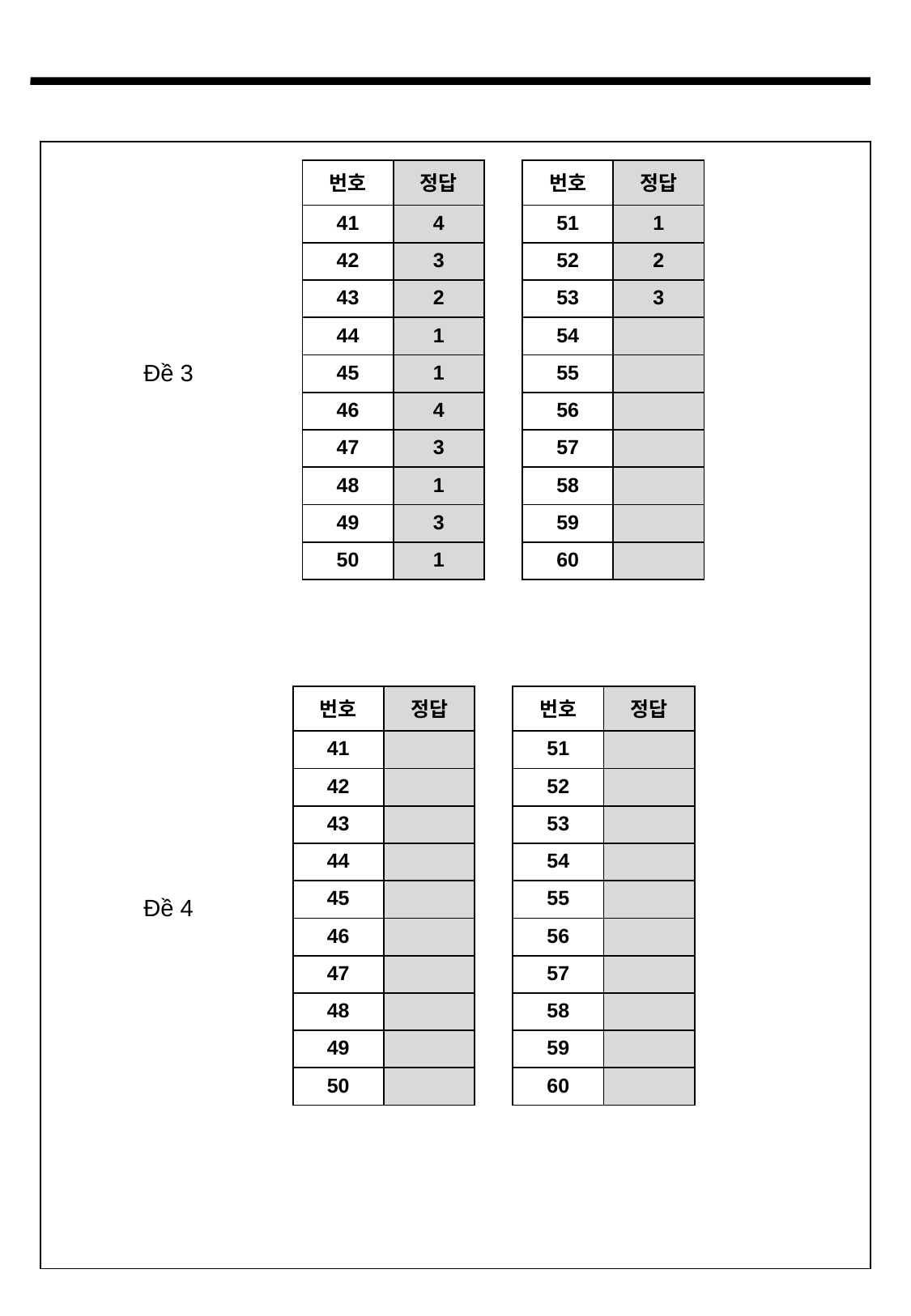

| 번호 | 정답 |
| --- | --- |
| 41 | 4 |
| 42 | 3 |
| 43 | 2 |
| 44 | 1 |
| 45 | 1 |
| 46 | 4 |
| 47 | 3 |
| 48 | 1 |
| 49 | 3 |
| 50 | 1 |
| 번호 | 정답 |
| --- | --- |
| 51 | 1 |
| 52 | 2 |
| 53 | 3 |
| 54 |  |
| 55 |  |
| 56 |  |
| 57 |  |
| 58 |  |
| 59 |  |
| 60 |  |
Đề 3
| 번호 | 정답 |
| --- | --- |
| 41 |  |
| 42 |  |
| 43 |  |
| 44 |  |
| 45 |  |
| 46 |  |
| 47 |  |
| 48 |  |
| 49 |  |
| 50 |  |
| 번호 | 정답 |
| --- | --- |
| 51 |  |
| 52 |  |
| 53 |  |
| 54 |  |
| 55 |  |
| 56 |  |
| 57 |  |
| 58 |  |
| 59 |  |
| 60 |  |
Đề 4